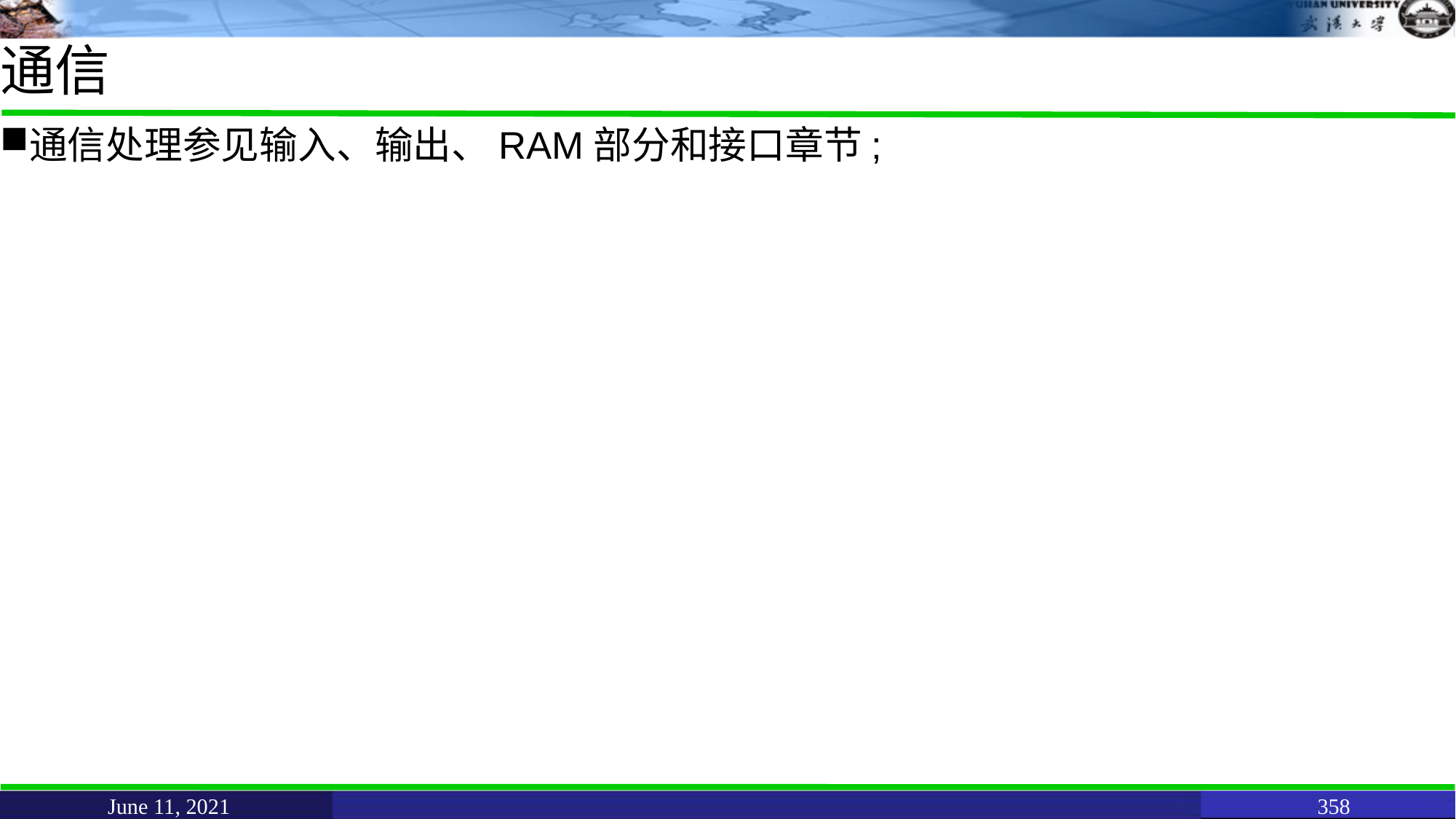

# 通信
通信处理参见输入、输出、RAM部分和接口章节;

June 11, 2021

358